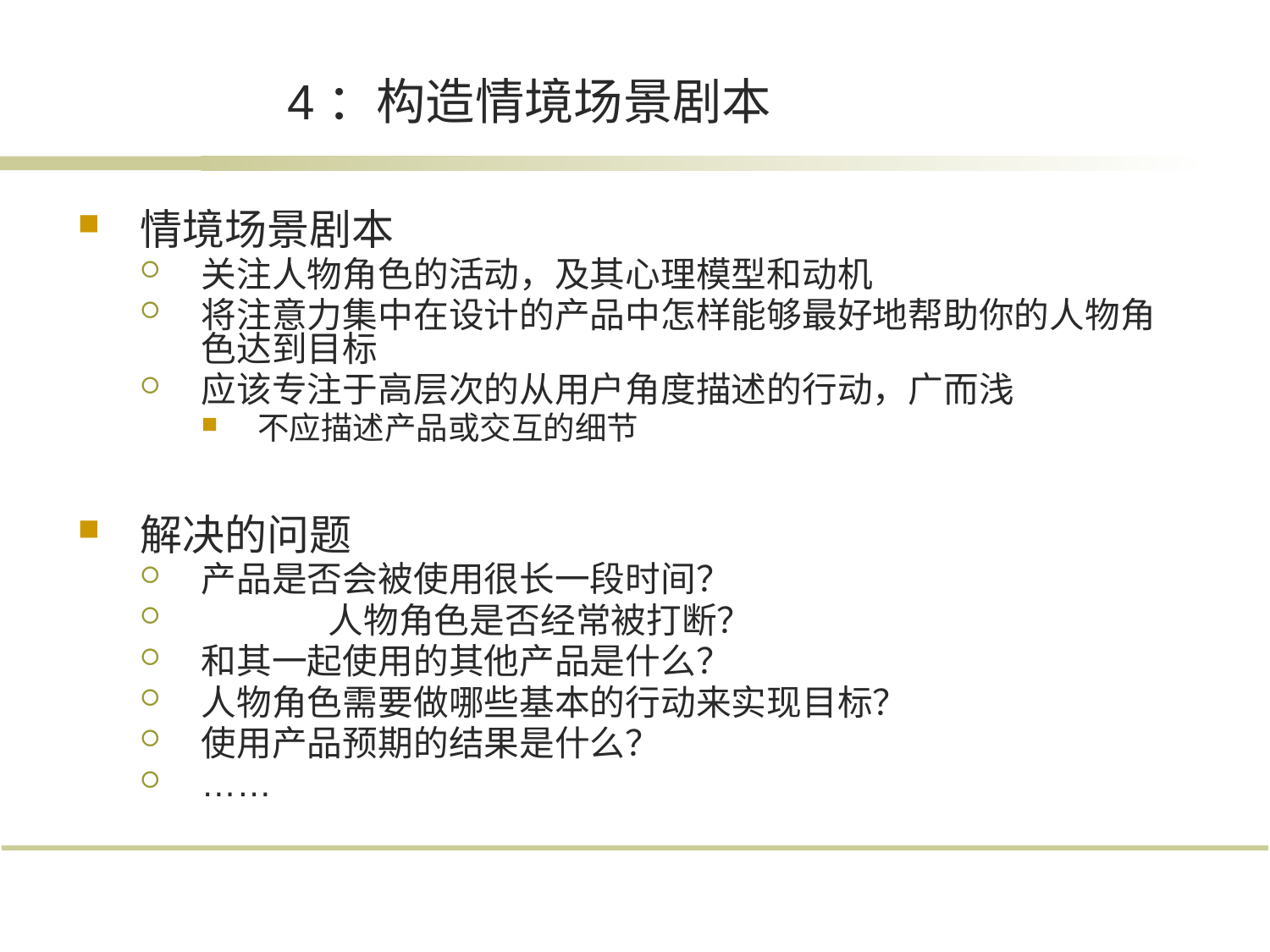

# 4：构造情境场景剧本
情境场景剧本
关注人物角色的活动，及其心理模型和动机
将注意力集中在设计的产品中怎样能够最好地帮助你的人物角色达到目标
应该专注于高层次的从用户角度描述的行动，广而浅
不应描述产品或交互的细节

解决的问题
产品是否会被使用很长一段时间？
	人物角色是否经常被打断？
和其一起使用的其他产品是什么？
人物角色需要做哪些基本的行动来实现目标？
使用产品预期的结果是什么？
……